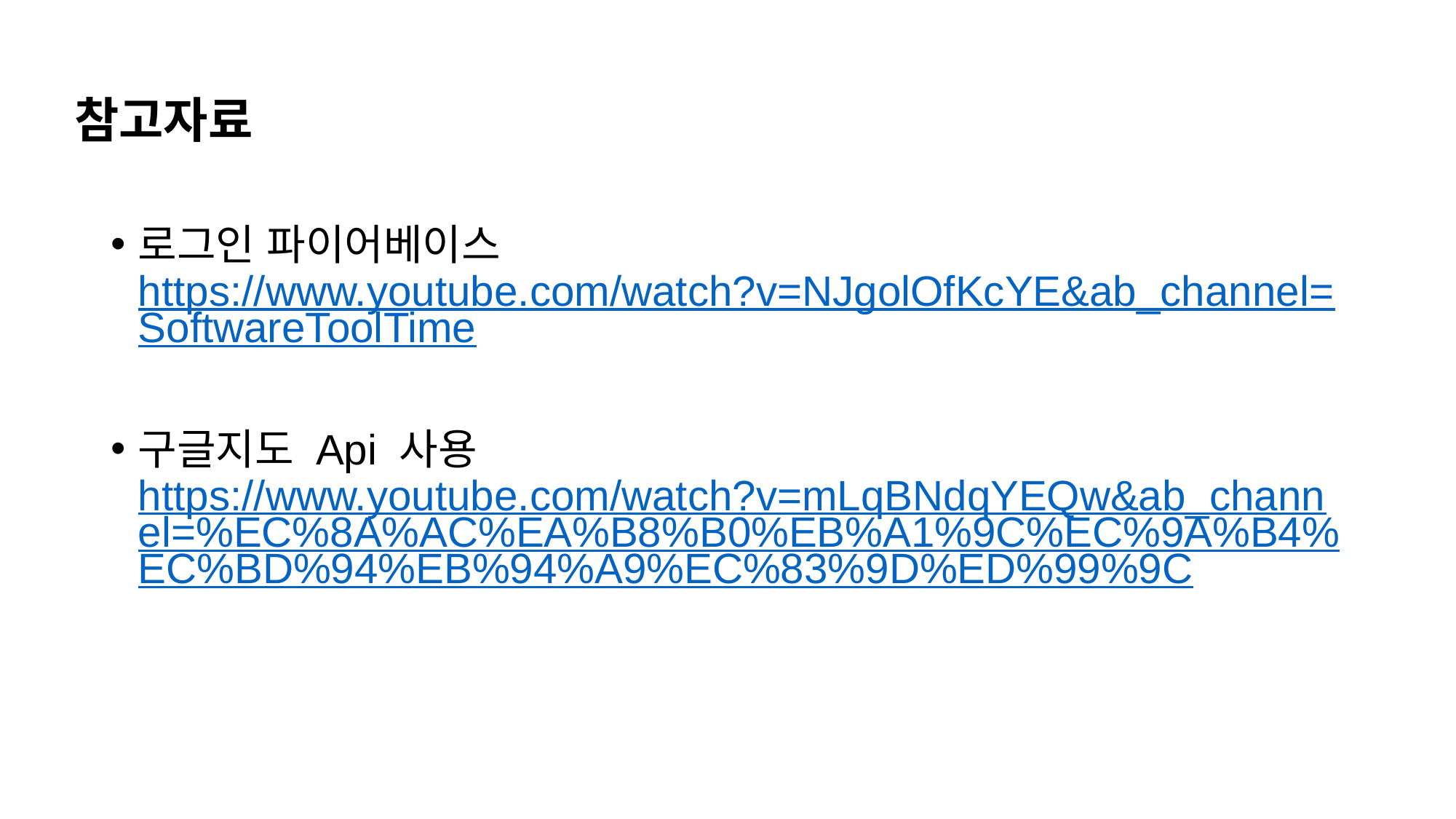

참고자료
로그인 파이어베이스 https://www.youtube.com/watch?v=NJgolOfKcYE&ab_channel=SoftwareToolTime

구글지도 Api 사용https://www.youtube.com/watch?v=mLqBNdqYEQw&ab_channel=%EC%8A%AC%EA%B8%B0%EB%A1%9C%EC%9A%B4%EC%BD%94%EB%94%A9%EC%83%9D%ED%99%9C